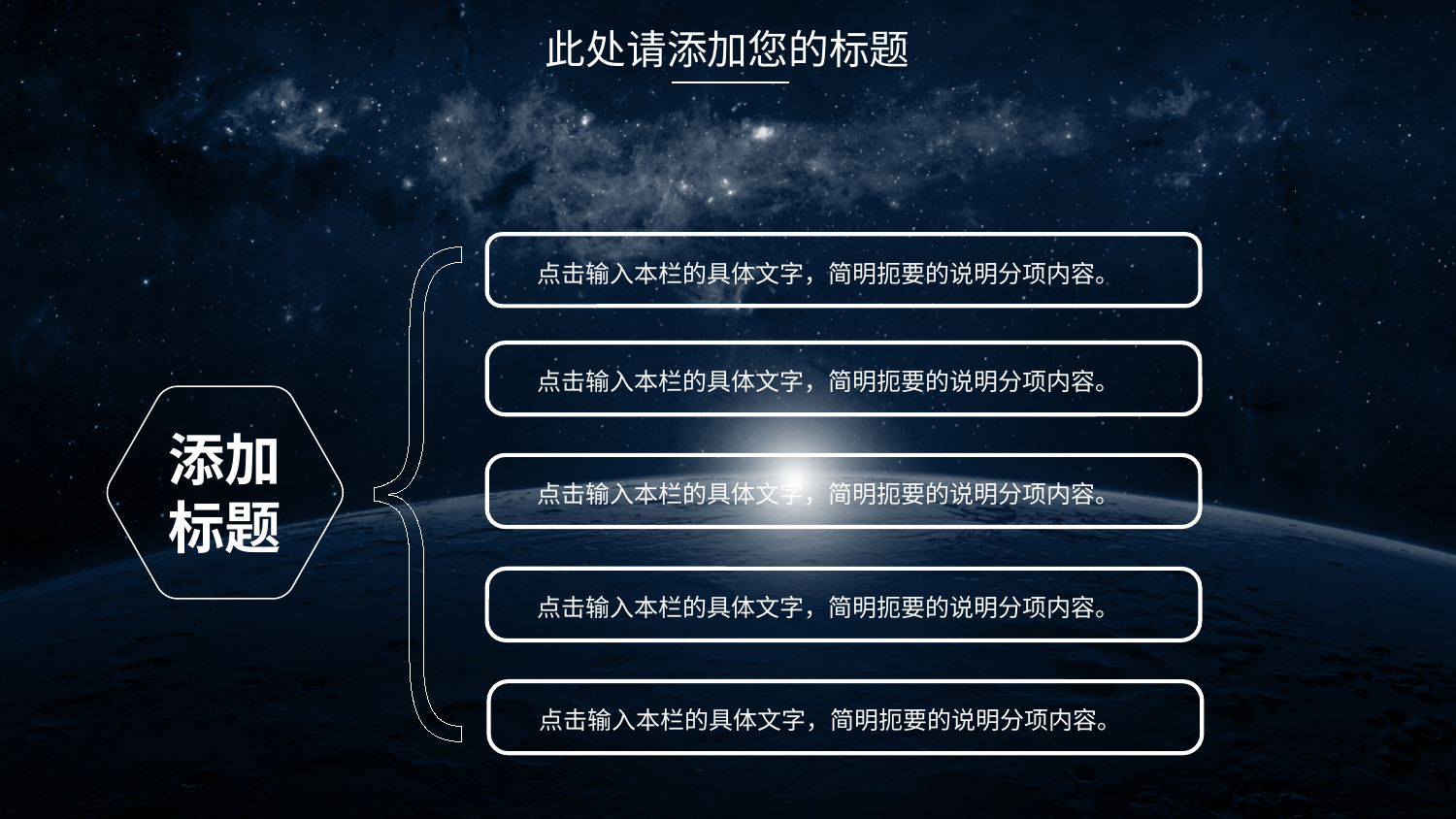

点击输入本栏的具体文字，简明扼要的说明分项内容。

点击输入本栏的具体文字，简明扼要的说明分项内容。

添加标题

点击输入本栏的具体文字，简明扼要的说明分项内容。

点击输入本栏的具体文字，简明扼要的说明分项内容。

点击输入本栏的具体文字，简明扼要的说明分项内容。